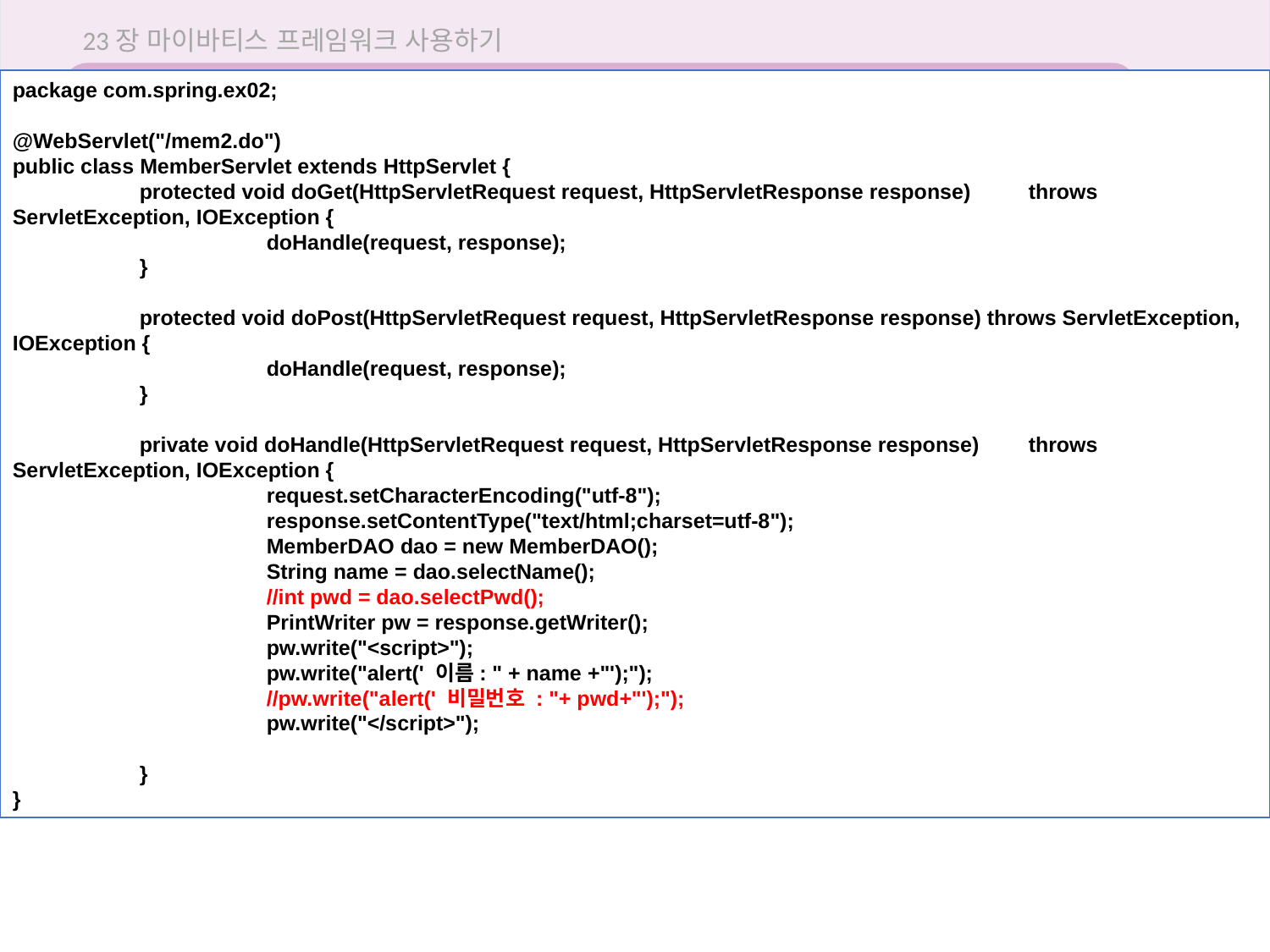

23장 마이바티스 프레임워크 사용하기
23.4 마이바티스 이용해 회원 정보 CRUD 실습
package com.spring.ex02;

@WebServlet("/mem2.do")
public class MemberServlet extends HttpServlet {
	protected void doGet(HttpServletRequest request, HttpServletResponse response)	throws ServletException, IOException {
		doHandle(request, response);
	}

	protected void doPost(HttpServletRequest request, HttpServletResponse response) throws ServletException, IOException {
		doHandle(request, response);
	}

	private void doHandle(HttpServletRequest request, HttpServletResponse response)	throws  ServletException, IOException {
		request.setCharacterEncoding("utf-8");
		response.setContentType("text/html;charset=utf-8");
		MemberDAO dao = new MemberDAO();
		String name = dao.selectName();
		//int pwd = dao.selectPwd();
		PrintWriter pw = response.getWriter();
		pw.write("<script>");
		pw.write("alert(' 이름: " + name +"');");
		//pw.write("alert(' 비밀번호 : "+ pwd+"');");
		pw.write("</script>");

	}
}